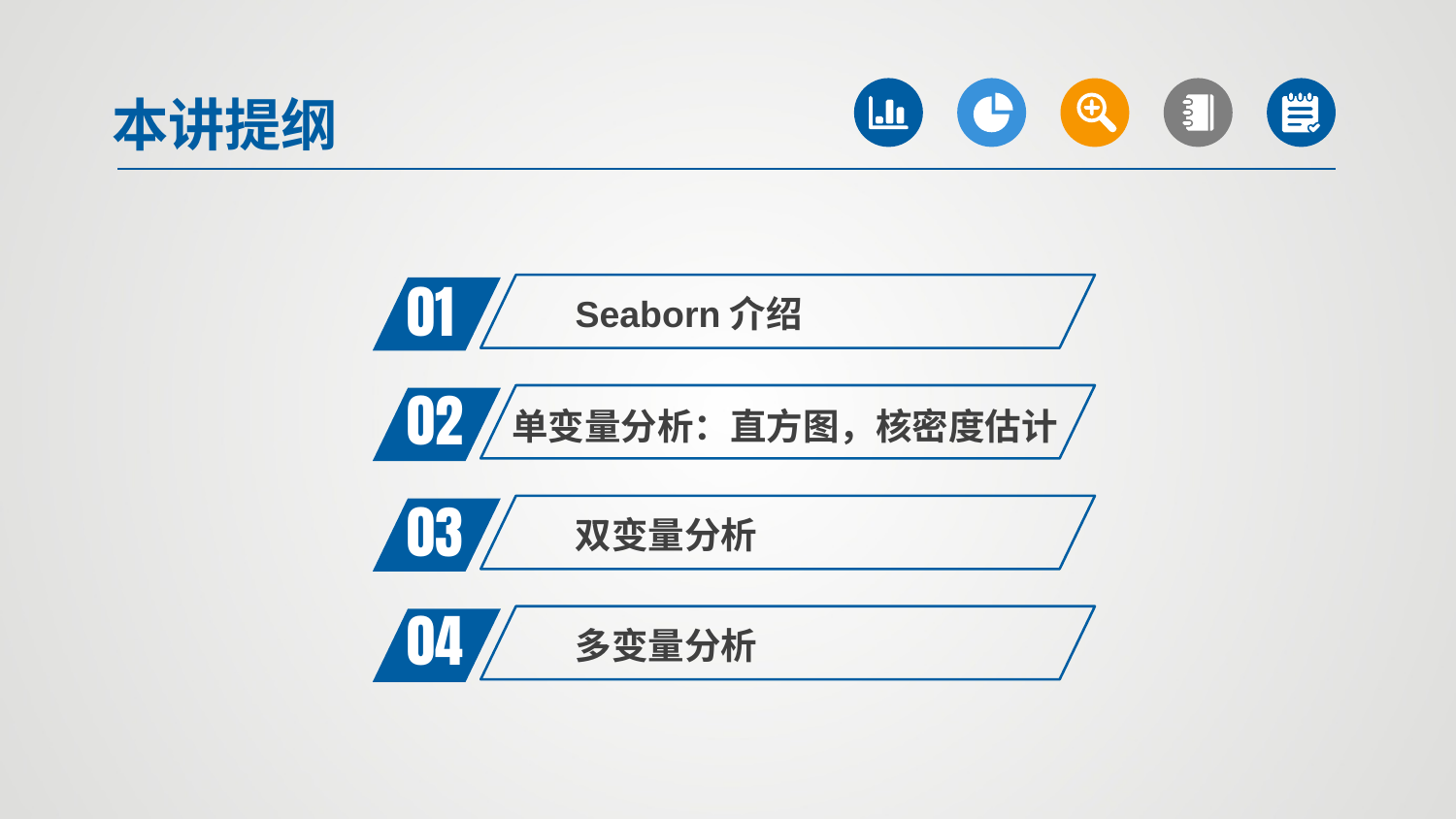

本讲提纲
01

Seaborn介绍
02

单变量分析：直方图，核密度估计
03

双变量分析
04

多变量分析